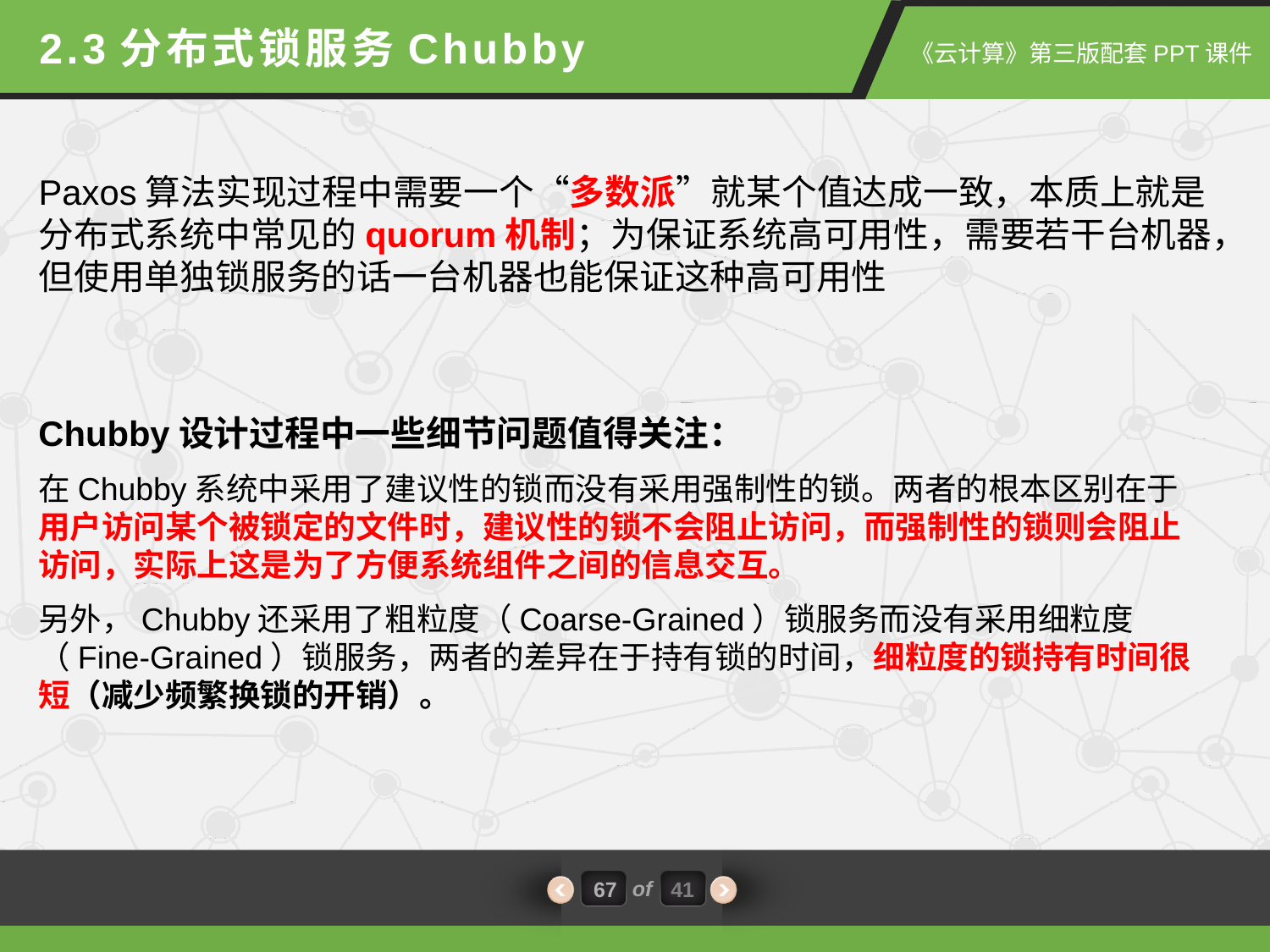

2.3分布式锁服务Chubby
Paxos算法实现过程中需要一个“多数派”就某个值达成一致，本质上就是分布式系统中常见的quorum机制；为保证系统高可用性，需要若干台机器，但使用单独锁服务的话一台机器也能保证这种高可用性
Chubby设计过程中一些细节问题值得关注：
在Chubby系统中采用了建议性的锁而没有采用强制性的锁。两者的根本区别在于用户访问某个被锁定的文件时，建议性的锁不会阻止访问，而强制性的锁则会阻止访问，实际上这是为了方便系统组件之间的信息交互。
另外，Chubby还采用了粗粒度（Coarse-Grained）锁服务而没有采用细粒度（Fine-Grained）锁服务，两者的差异在于持有锁的时间，细粒度的锁持有时间很短（减少频繁换锁的开销）。
67